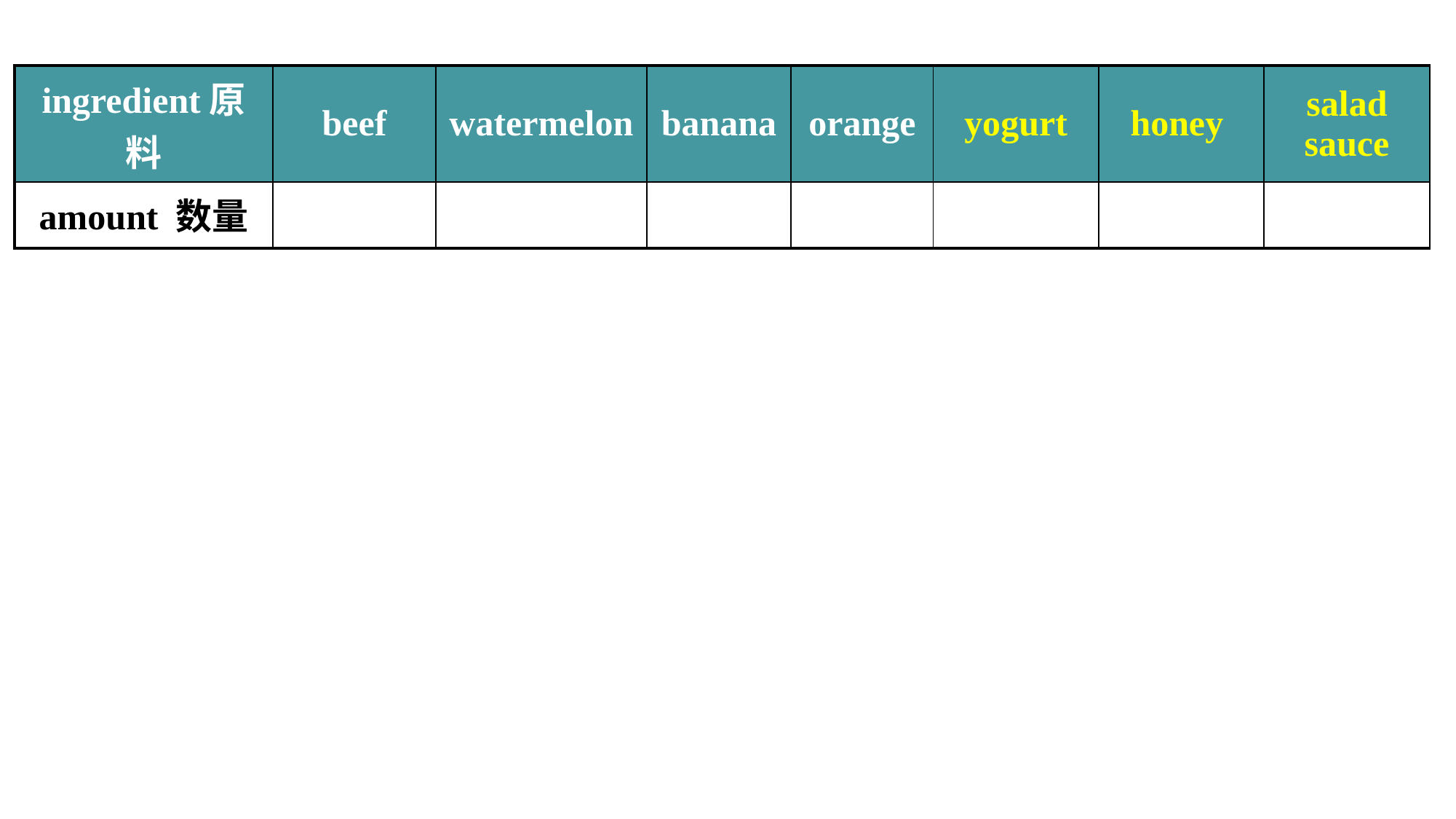

| ingredient原料 | beef | watermelon | banana | orange | yogurt | honey | salad sauce |
| --- | --- | --- | --- | --- | --- | --- | --- |
| amount 数量 |  |  |  |  |  |  |  |